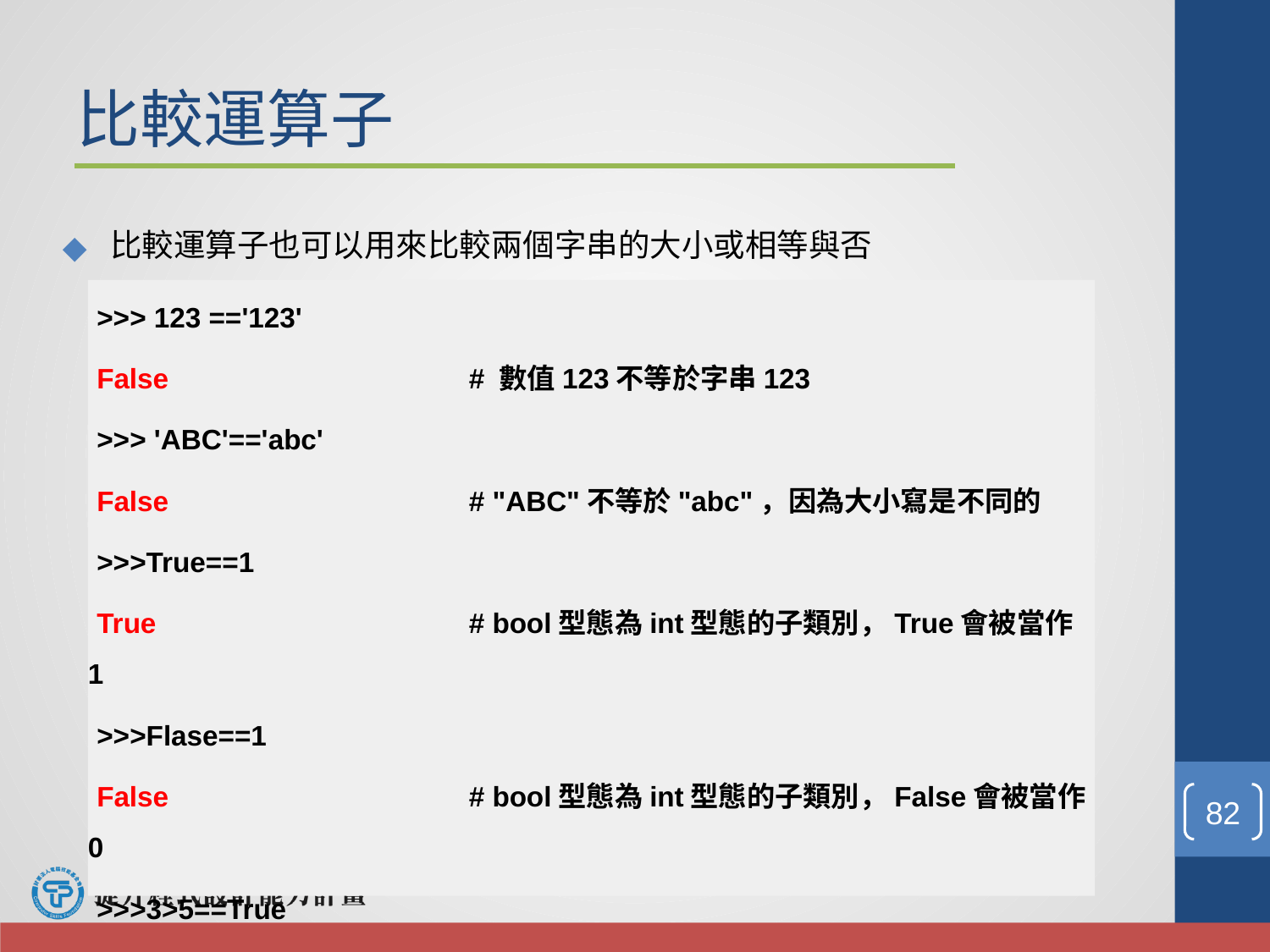

# 比較運算子
比較運算子也可以用來比較兩個字串的大小或相等與否

>>> 123 =='123'
False			# 數值123不等於字串123
>>> 'ABC'=='abc'
False			# "ABC"不等於"abc"，因為大小寫是不同的
>>>True==1
True			# bool型態為int型態的子類別，True會被當作1
>>>Flase==1
False			# bool型態為int型態的子類別，False會被當作0
>>>3>5==True
False			# bool型態為int型態的子類別，True會被當作1

82